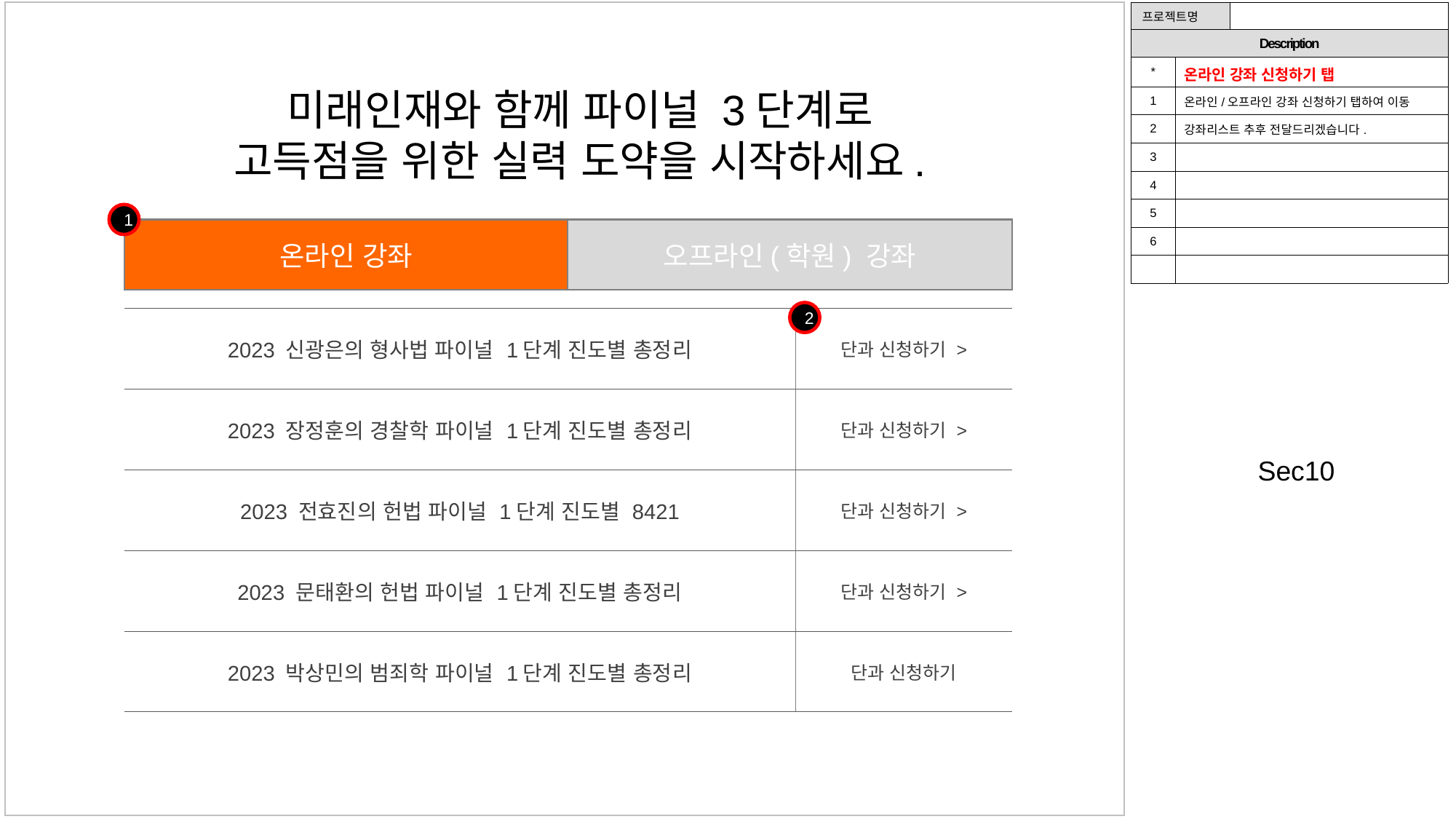

| 프로젝트명 |  |  |
| --- | --- | --- |
| Description |  |  |
| \* | 온라인 강좌 신청하기 탭 |  |
| 1 | 온라인/오프라인 강좌 신청하기 탭하여 이동 |  |
| 2 | 강좌리스트 추후 전달드리겠습니다. |  |
| 3 |  |  |
| 4 |  |  |
| 5 |  |  |
| 6 |  |  |
|  |  |  |
미래인재와 함께 파이널 3단계로
고득점을 위한 실력 도약을 시작하세요.
1
온라인 강좌
오프라인(학원) 강좌
2
| 2023 신광은의 형사법 파이널 1단계 진도별 총정리 | 단과 신청하기 > |
| --- | --- |
| 2023 장정훈의 경찰학 파이널 1단계 진도별 총정리 | 단과 신청하기 > |
| 2023 전효진의 헌법 파이널 1단계 진도별 8421 | 단과 신청하기 > |
| 2023 문태환의 헌법 파이널 1단계 진도별 총정리 | 단과 신청하기 > |
| 2023 박상민의 범죄학 파이널 1단계 진도별 총정리 | 단과 신청하기 |
Sec10